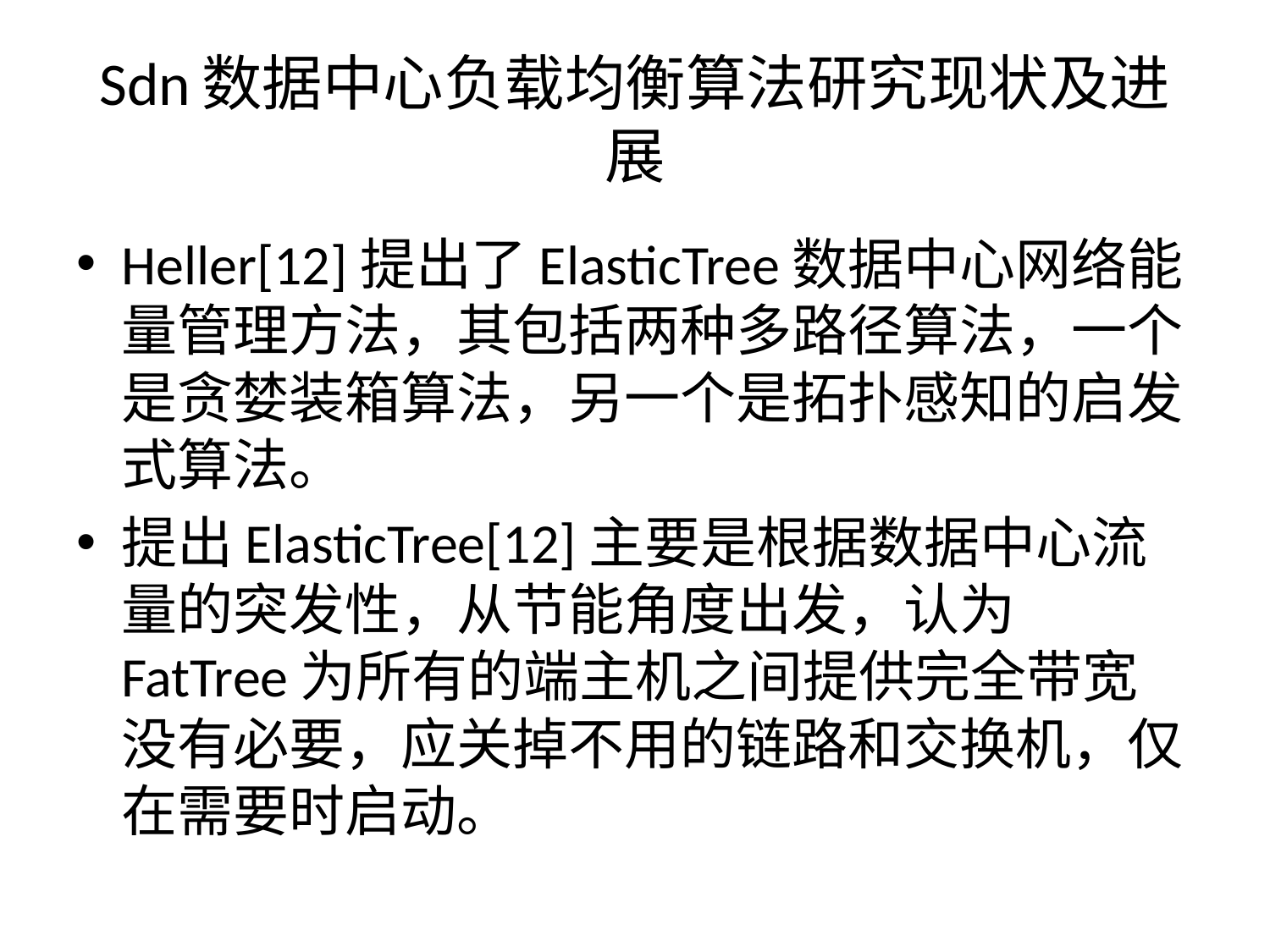

# Sdn数据中心负载均衡算法研究现状及进展
Heller[12]提出了ElasticTree数据中心网络能量管理方法，其包括两种多路径算法，一个是贪婪装箱算法，另一个是拓扑感知的启发式算法。
提出ElasticTree[12]主要是根据数据中心流量的突发性，从节能角度出发，认为FatTree为所有的端主机之间提供完全带宽没有必要，应关掉不用的链路和交换机，仅在需要时启动。